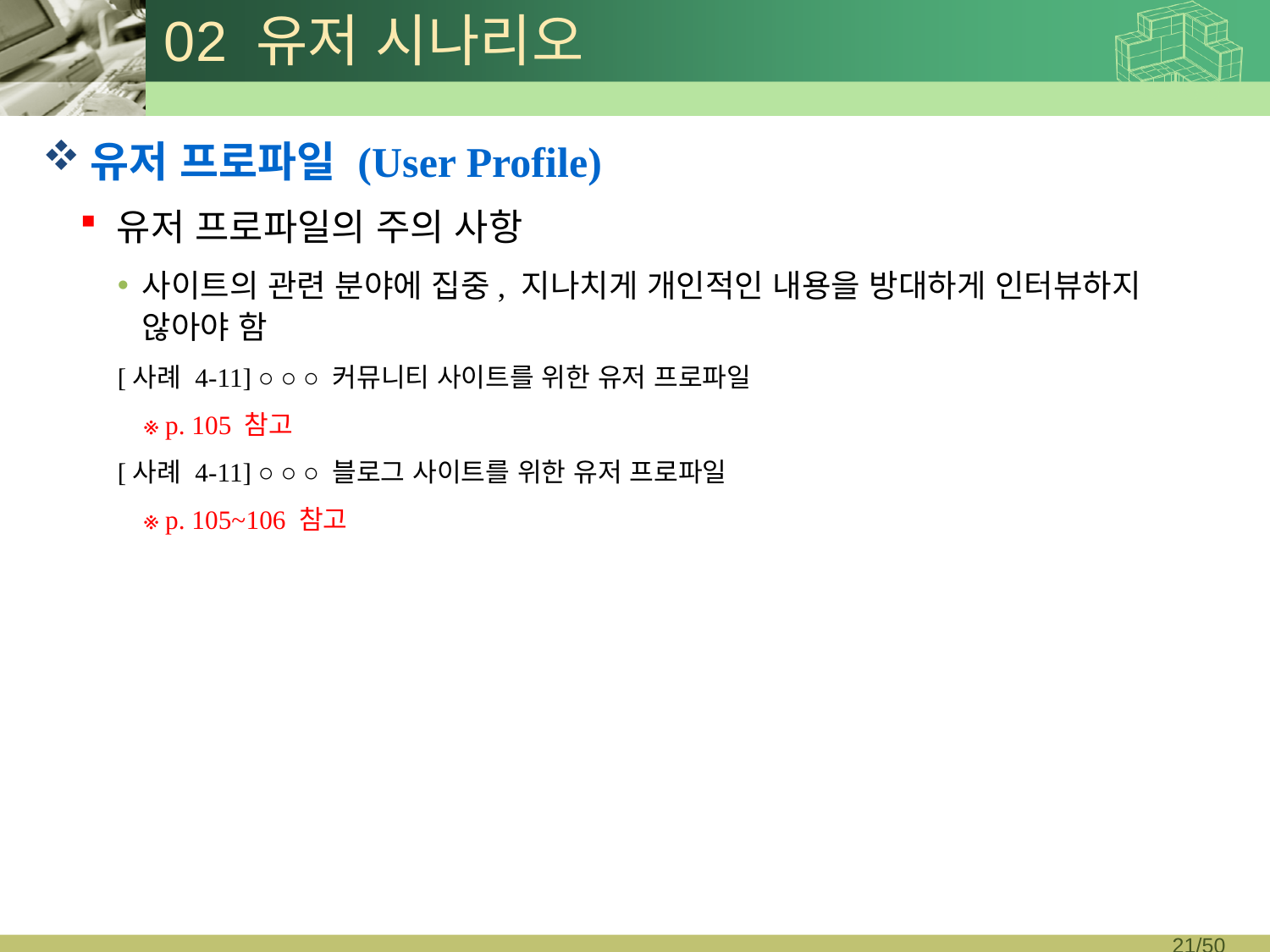

# 02 유저 시나리오
유저 프로파일 (User Profile)
유저 프로파일의 주의 사항
사이트의 관련 분야에 집중, 지나치게 개인적인 내용을 방대하게 인터뷰하지 않아야 함
[사례 4-11] ○ ○ ○ 커뮤니티 사이트를 위한 유저 프로파일
    ※ p. 105 참고
[사례 4-11] ○ ○ ○ 블로그 사이트를 위한 유저 프로파일
    ※ p. 105~106 참고